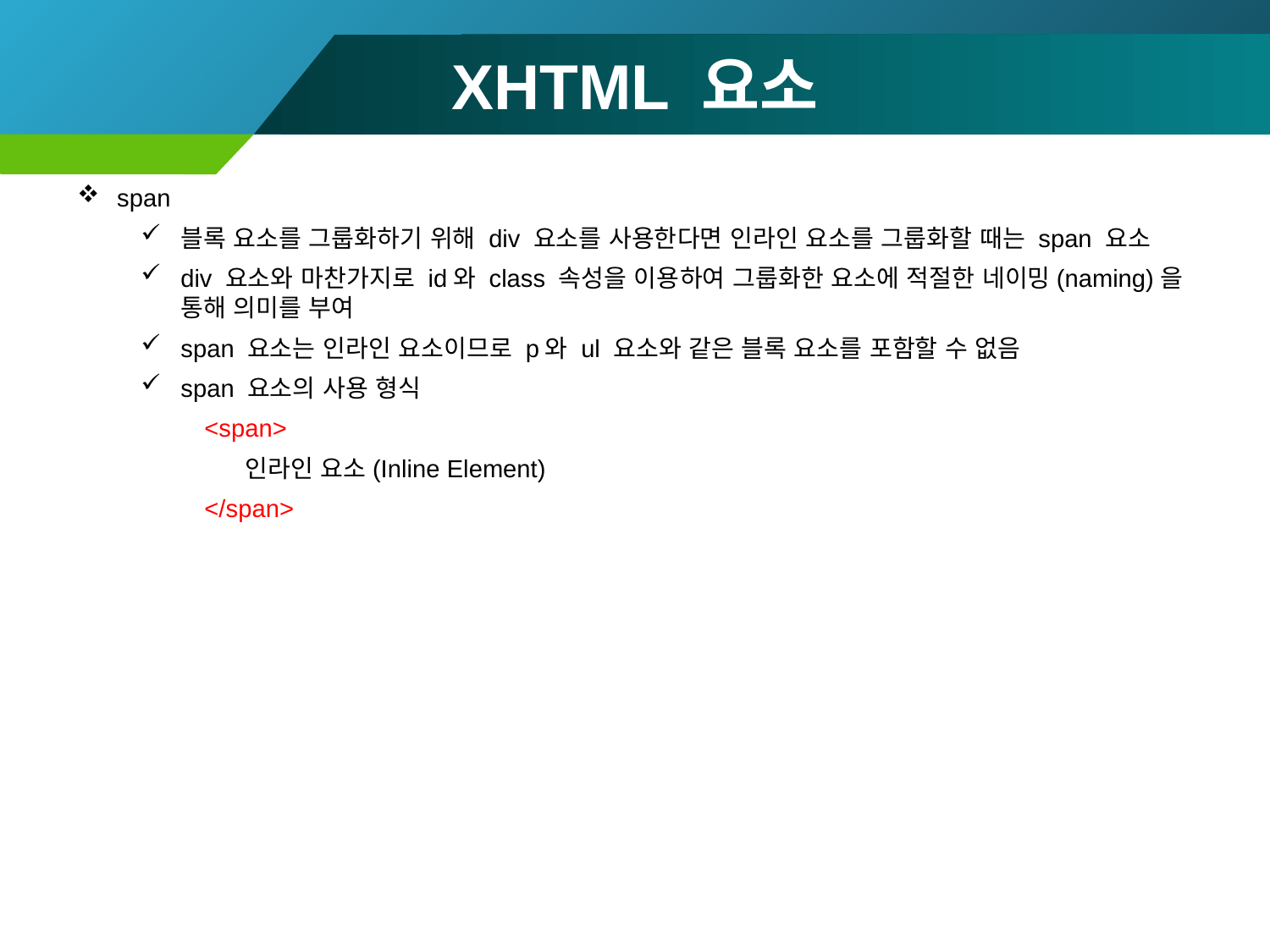

# XHTML 요소
span
블록 요소를 그룹화하기 위해 div 요소를 사용한다면 인라인 요소를 그룹화할 때는 span 요소
div 요소와 마찬가지로 id와 class 속성을 이용하여 그룹화한 요소에 적절한 네이밍(naming)을 통해 의미를 부여
span 요소는 인라인 요소이므로 p와 ul 요소와 같은 블록 요소를 포함할 수 없음
span 요소의 사용 형식
<span>
     인라인 요소(Inline Element)
</span>
133